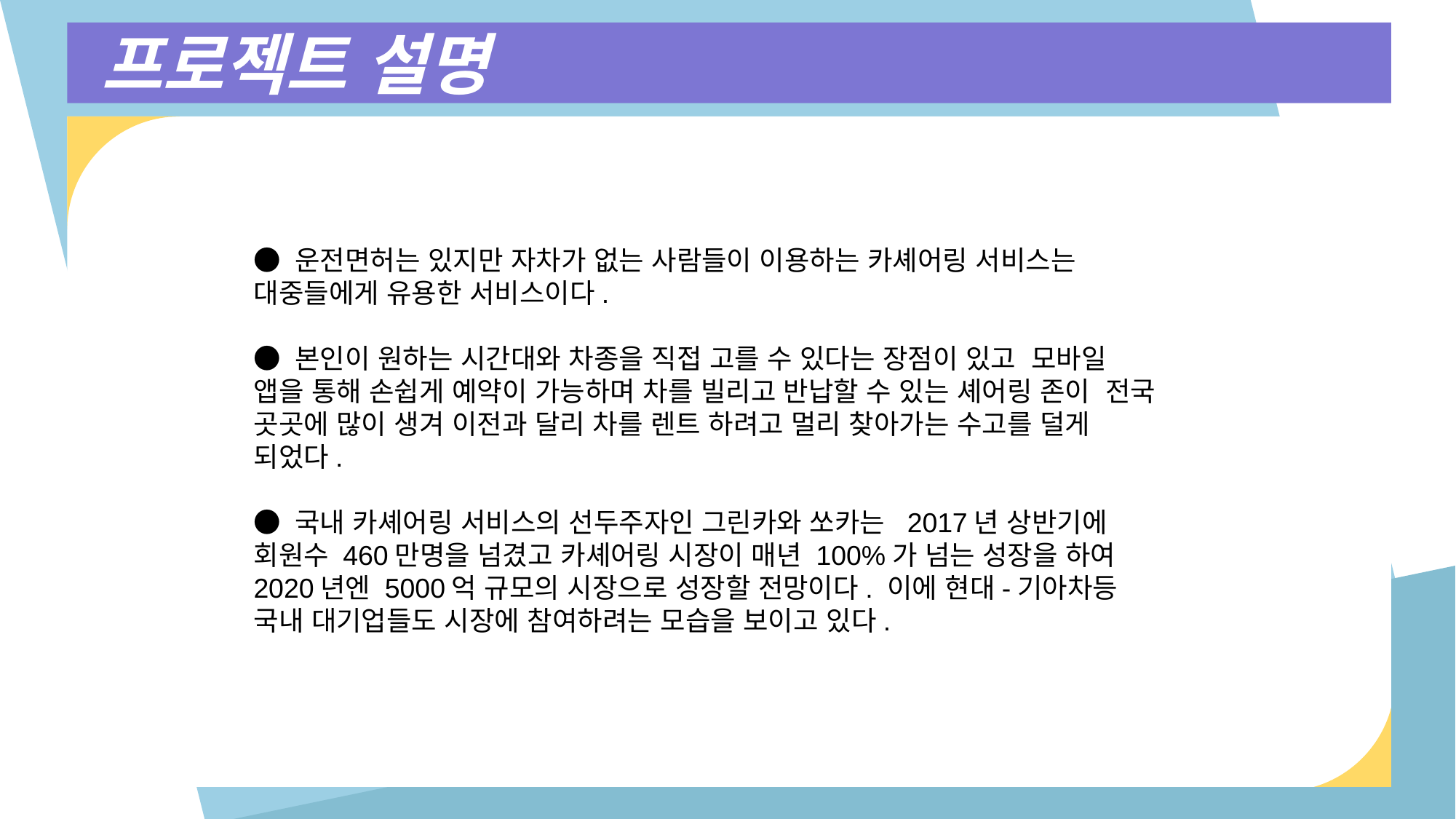

프로젝트 설명

● 운전면허는 있지만 자차가 없는 사람들이 이용하는 카셰어링 서비스는 대중들에게 유용한 서비스이다.

● 본인이 원하는 시간대와 차종을 직접 고를 수 있다는 장점이 있고  모바일  앱을 통해 손쉽게 예약이 가능하며 차를 빌리고 반납할 수 있는 셰어링 존이  전국 곳곳에 많이 생겨 이전과 달리 차를 렌트 하려고 멀리 찾아가는 수고를 덜게 되었다.

● 국내 카셰어링 서비스의 선두주자인 그린카와 쏘카는  2017년 상반기에 회원수 460만명을 넘겼고 카셰어링 시장이 매년 100%가 넘는 성장을 하여 2020년엔 5000억 규모의 시장으로 성장할 전망이다. 이에 현대-기아차등 국내 대기업들도 시장에 참여하려는 모습을 보이고 있다.